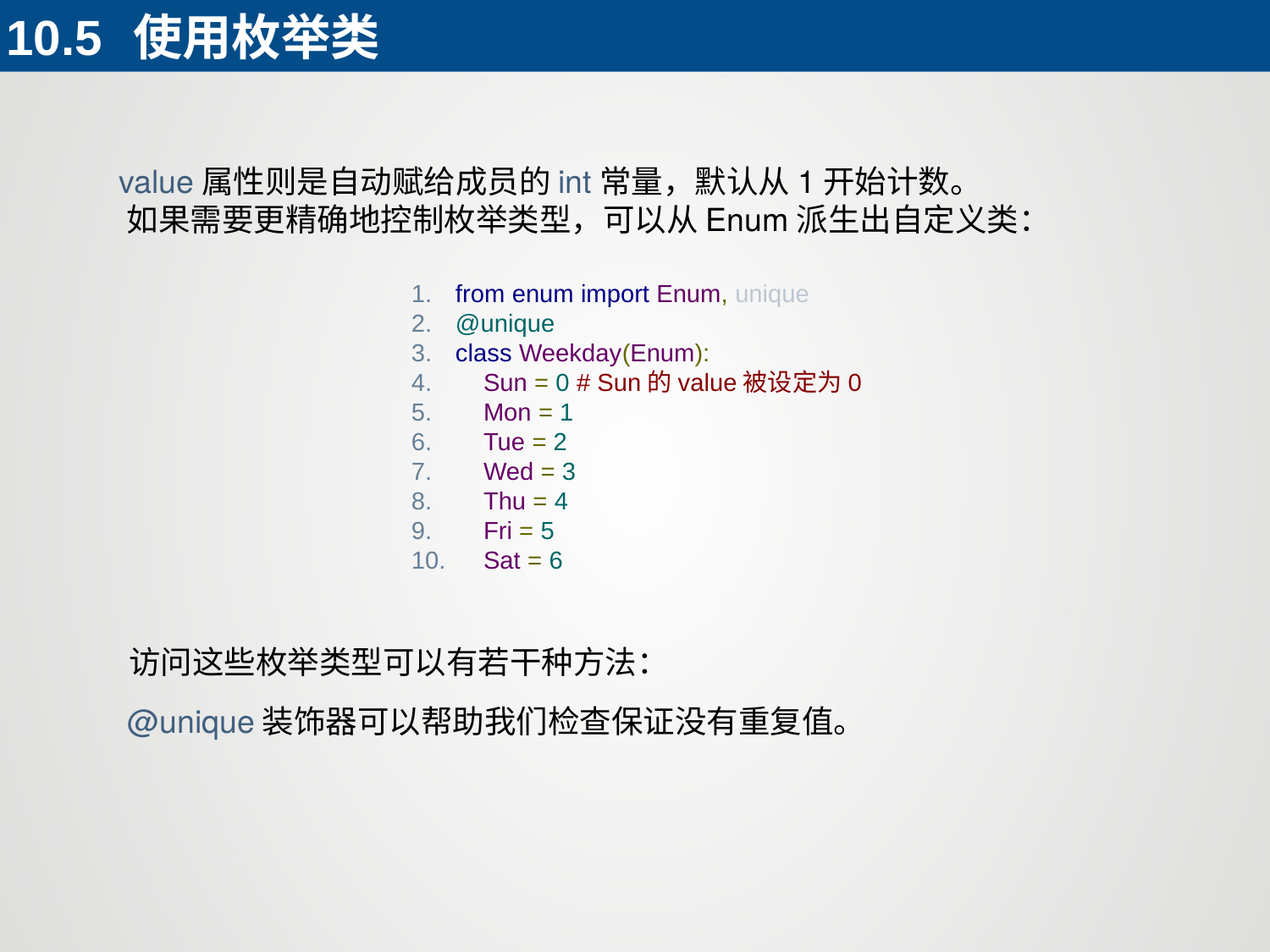

10.5	使用枚举类
    value属性则是自动赋给成员的int常量，默认从1开始计数。
    如果需要更精确地控制枚举类型，可以从Enum派生出自定义类：
from enum import Enum, unique
@unique
class Weekday(Enum):
    Sun = 0 # Sun的value被设定为0
    Mon = 1
    Tue = 2
    Wed = 3
    Thu = 4
    Fri = 5
    Sat = 6
访问这些枚举类型可以有若干种方法：
@unique装饰器可以帮助我们检查保证没有重复值。